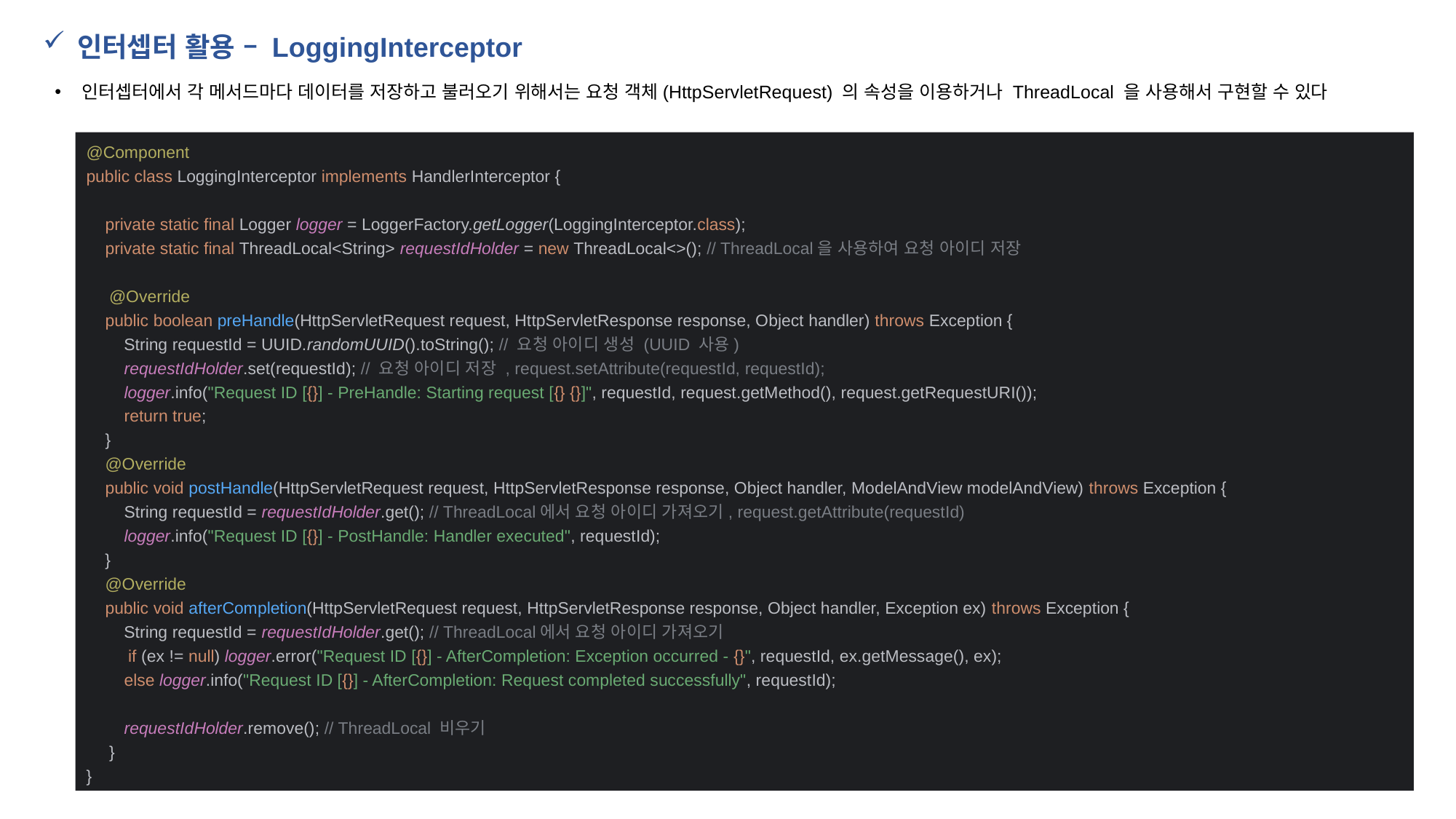

인터셉터 활용 – LoggingInterceptor
인터셉터에서 각 메서드마다 데이터를 저장하고 불러오기 위해서는 요청 객체(HttpServletRequest) 의 속성을 이용하거나 ThreadLocal 을 사용해서 구현할 수 있다
@Component
public class LoggingInterceptor implements HandlerInterceptor {
    private static final Logger logger = LoggerFactory.getLogger(LoggingInterceptor.class);
    private static final ThreadLocal<String> requestIdHolder = new ThreadLocal<>(); // ThreadLocal을 사용하여 요청 아이디 저장
    @Override
    public boolean preHandle(HttpServletRequest request, HttpServletResponse response, Object handler) throws Exception {
        String requestId = UUID.randomUUID().toString(); // 요청 아이디 생성 (UUID 사용)
        requestIdHolder.set(requestId); // 요청 아이디 저장 , request.setAttribute(requestId, requestId);
        logger.info("Request ID [{}] - PreHandle: Starting request [{} {}]", requestId, request.getMethod(), request.getRequestURI());
        return true;
    }
    @Override
    public void postHandle(HttpServletRequest request, HttpServletResponse response, Object handler, ModelAndView modelAndView) throws Exception {
        String requestId = requestIdHolder.get(); // ThreadLocal에서 요청 아이디 가져오기, request.getAttribute(requestId)
        logger.info("Request ID [{}] - PostHandle: Handler executed", requestId);
    }
    @Override
    public void afterCompletion(HttpServletRequest request, HttpServletResponse response, Object handler, Exception ex) throws Exception {
        String requestId = requestIdHolder.get(); // ThreadLocal에서 요청 아이디 가져오기
        if (ex != null) logger.error("Request ID [{}] - AfterCompletion: Exception occurred - {}", requestId, ex.getMessage(), ex);
        else logger.info("Request ID [{}] - AfterCompletion: Request completed successfully", requestId);
        requestIdHolder.remove(); // ThreadLocal 비우기
    }
}